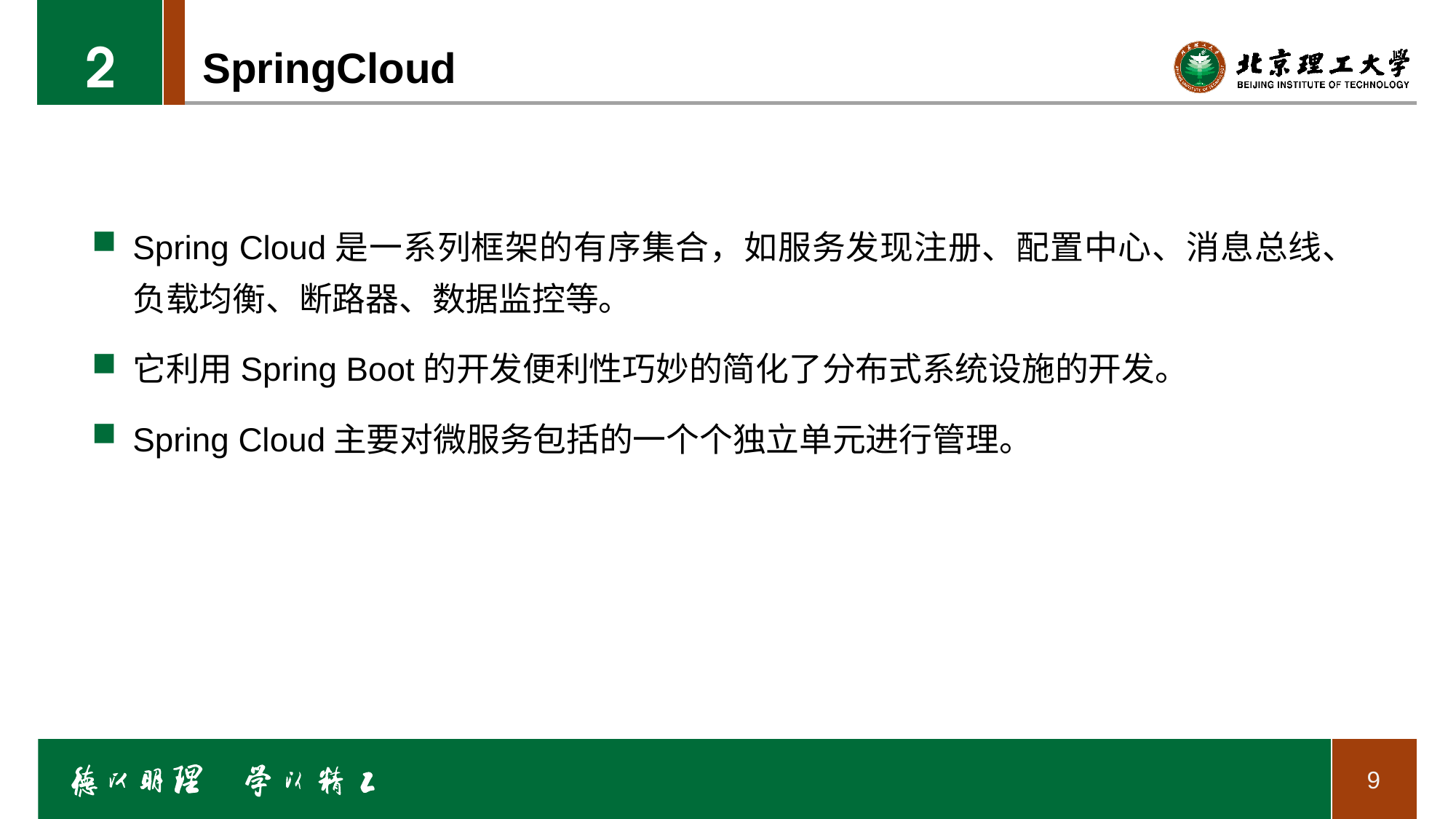

2
# SpringCloud
Spring Cloud是一系列框架的有序集合，如服务发现注册、配置中心、消息总线、负载均衡、断路器、数据监控等。
它利用Spring Boot的开发便利性巧妙的简化了分布式系统设施的开发。
Spring Cloud主要对微服务包括的一个个独立单元进行管理。